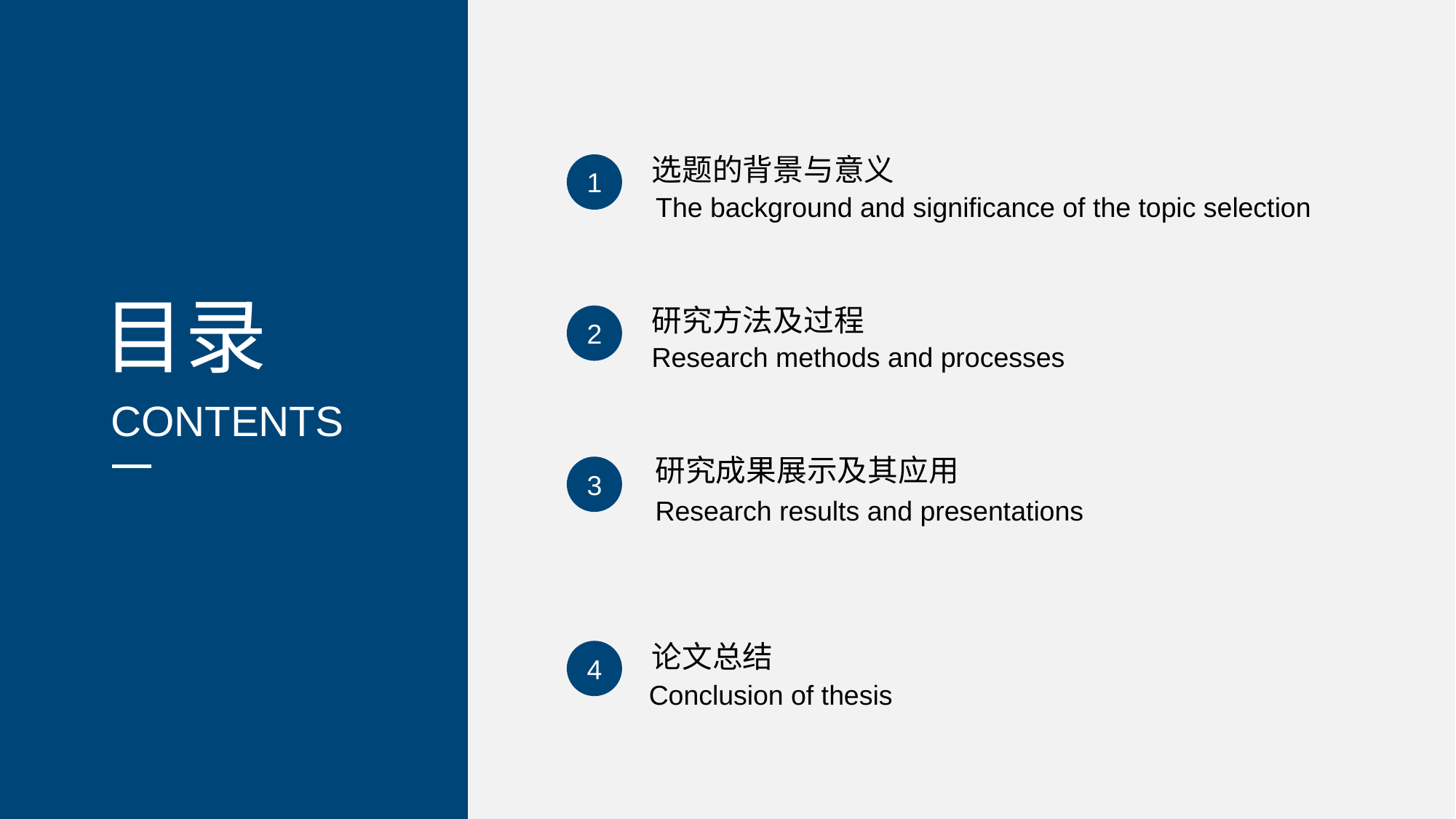

选题的背景与意义
The background and significance of the topic selection
研究方法及过程
Research methods and processes
研究成果展示及其应用
Research results and presentations
论文总结
Conclusion of thesis
1
2
3
4
目录
CONTENTS